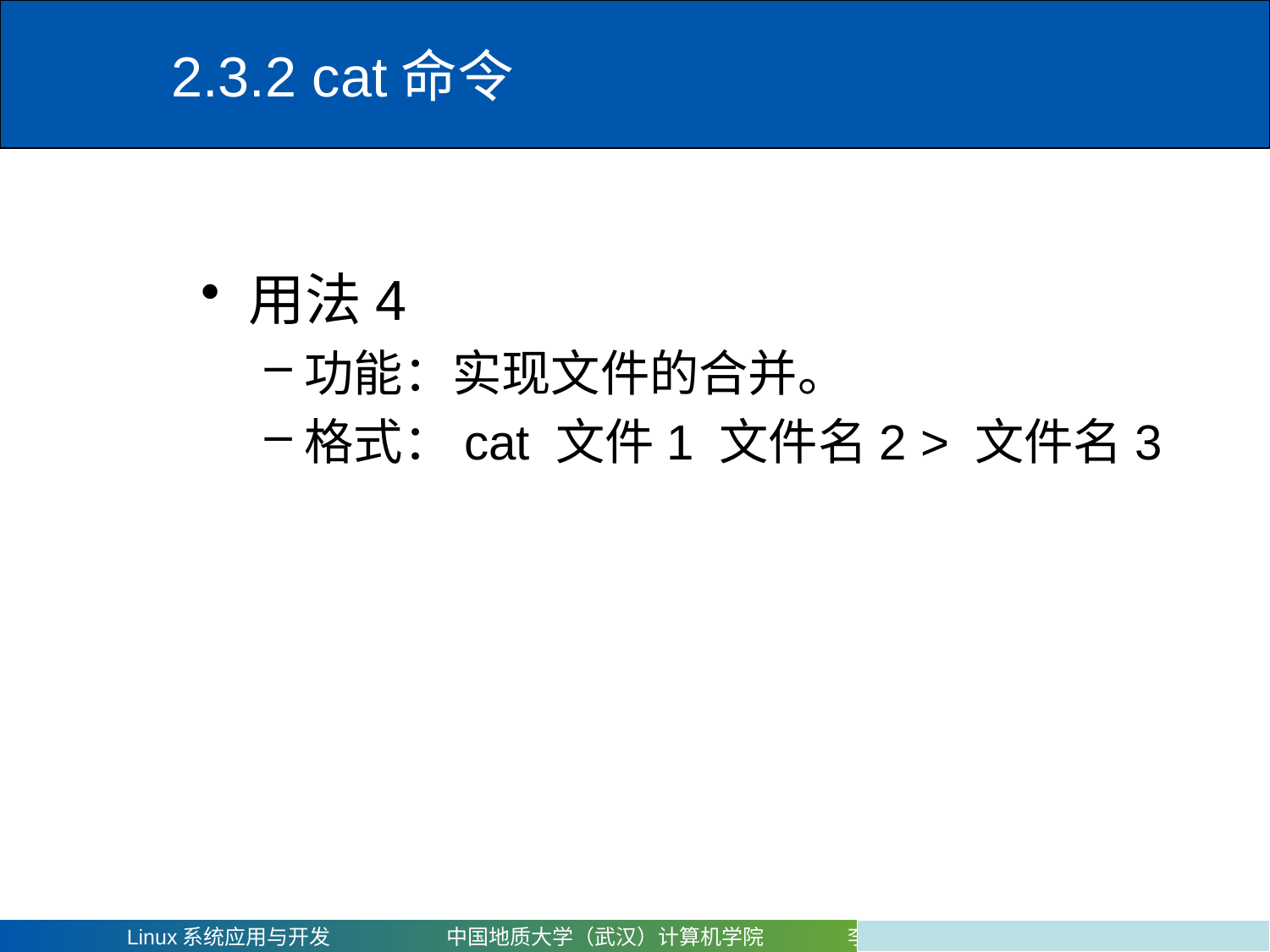

# 2.3.2 cat命令
用法4
功能：实现文件的合并。
格式：cat 文件1 文件名2 > 文件名3